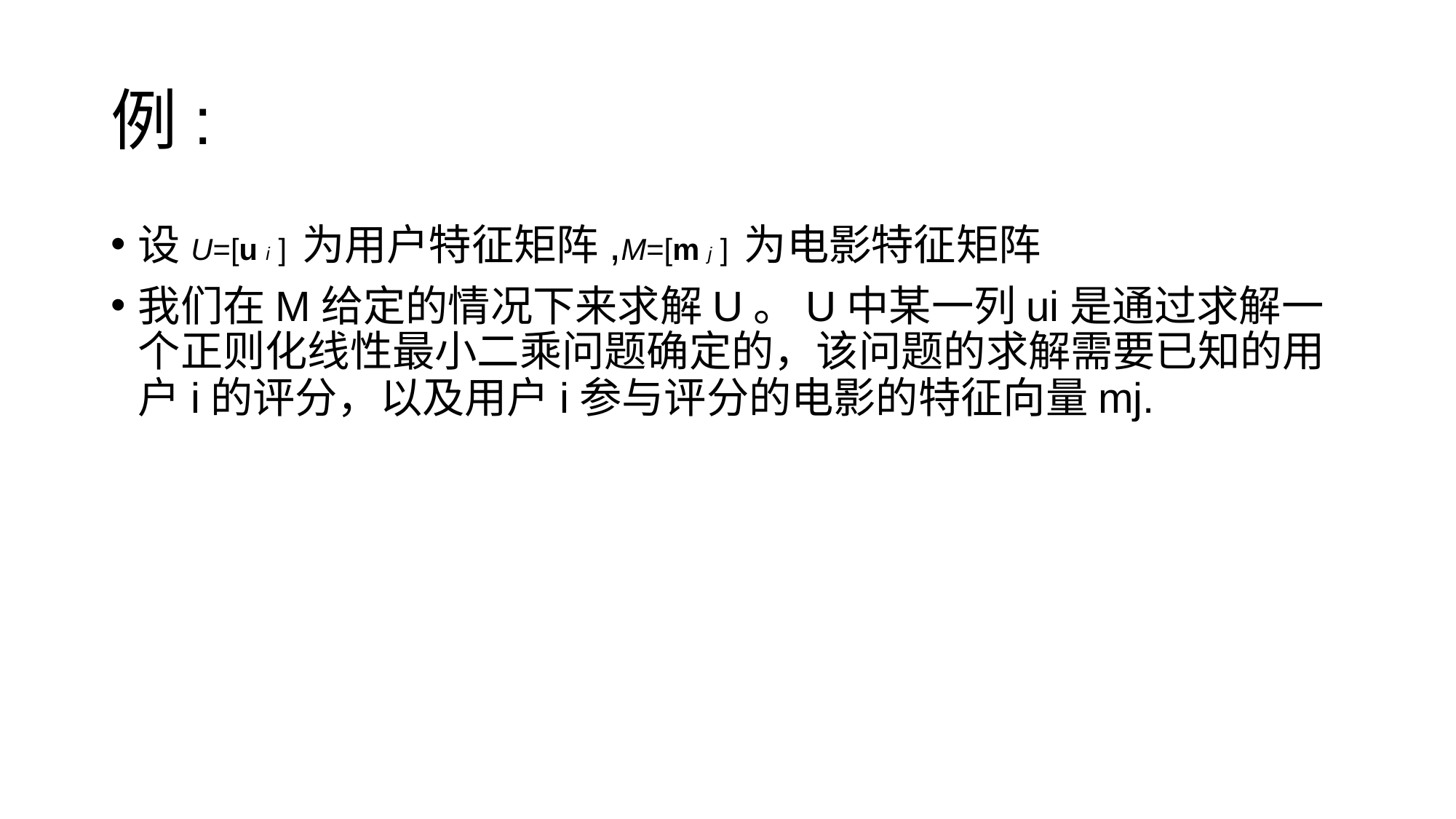

# 例:
设U=[u i ] 为用户特征矩阵,M=[m j ] 为电影特征矩阵
我们在M给定的情况下来求解U。U中某一列ui是通过求解一个正则化线性最小二乘问题确定的，该问题的求解需要已知的用户i的评分，以及用户i参与评分的电影的特征向量mj.